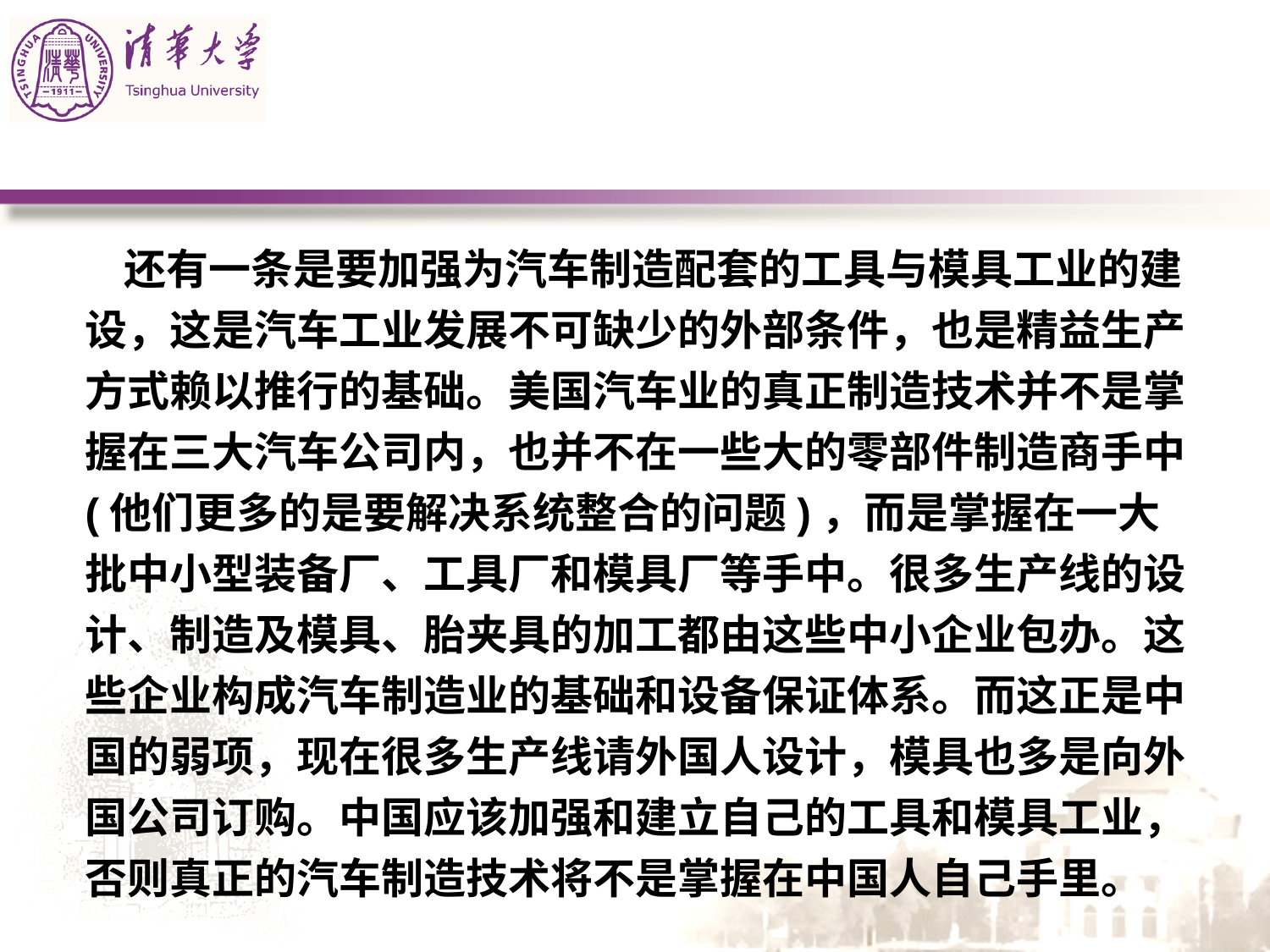

#
        还有一条是要加强为汽车制造配套的工具与模具工业的建设，这是汽车工业发展不可缺少的外部条件，也是精益生产方式赖以推行的基础。美国汽车业的真正制造技术并不是掌握在三大汽车公司内，也并不在一些大的零部件制造商手中(他们更多的是要解决系统整合的问题)，而是掌握在一大批中小型装备厂、工具厂和模具厂等手中。很多生产线的设计、制造及模具、胎夹具的加工都由这些中小企业包办。这些企业构成汽车制造业的基础和设备保证体系。而这正是中国的弱项，现在很多生产线请外国人设计，模具也多是向外国公司订购。中国应该加强和建立自己的工具和模具工业，否则真正的汽车制造技术将不是掌握在中国人自己手里。